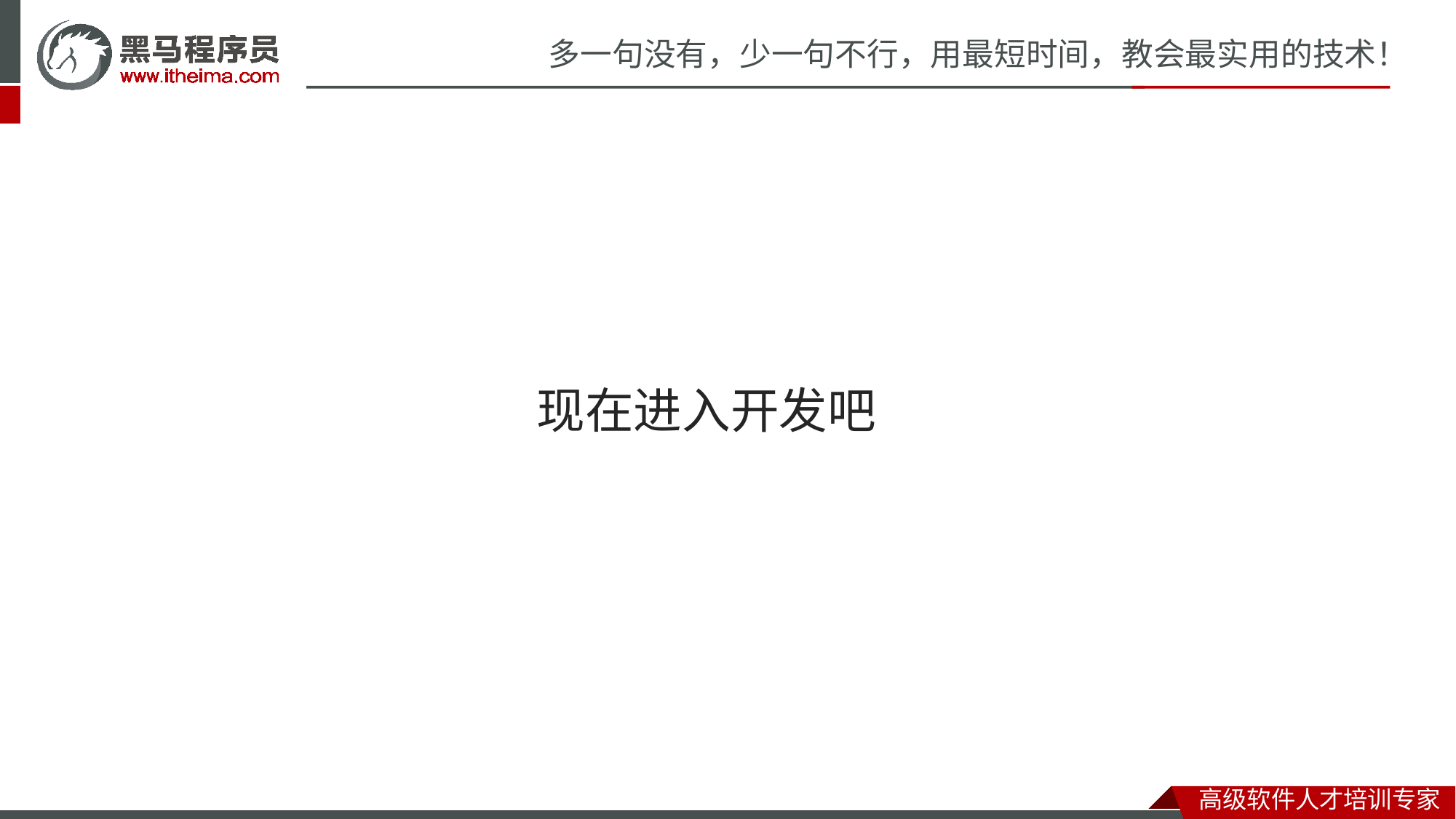

# 多一句没有，少一句不行，用最短时间，教会最实用的技术！

现在进入开发吧
高级软件人才培训专家